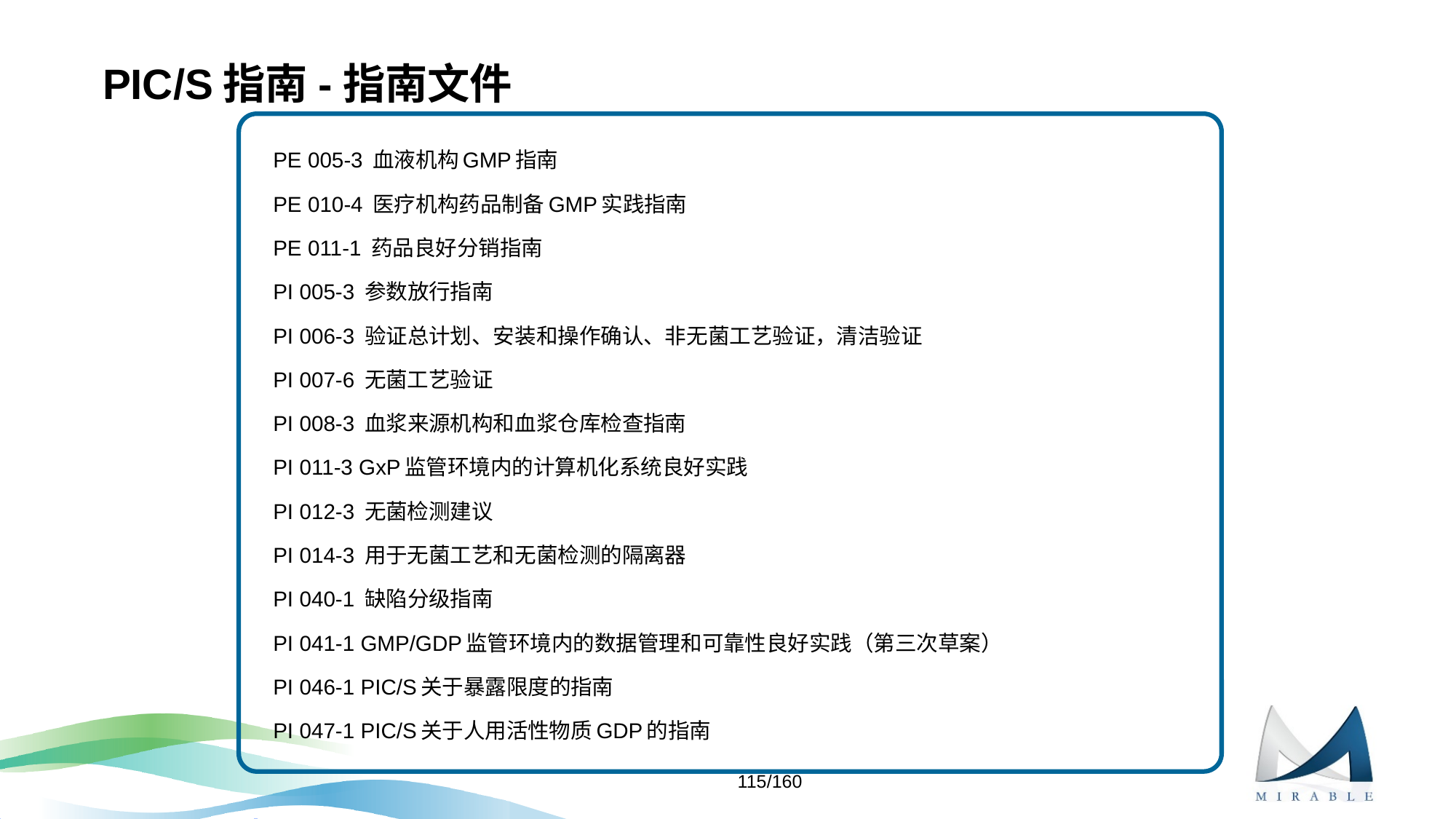

# PIC/S指南-指南文件

PE 005-3 血液机构GMP指南
PE 010-4 医疗机构药品制备GMP实践指南
PE 011-1 药品良好分销指南
PI 005-3 参数放行指南
PI 006-3 验证总计划、安装和操作确认、非无菌工艺验证，清洁验证
PI 007-6 无菌工艺验证
PI 008-3 血浆来源机构和血浆仓库检查指南
PI 011-3 GxP监管环境内的计算机化系统良好实践
PI 012-3 无菌检测建议
PI 014-3 用于无菌工艺和无菌检测的隔离器
PI 040-1 缺陷分级指南
PI 041-1 GMP/GDP监管环境内的数据管理和可靠性良好实践（第三次草案）
PI 046-1 PIC/S关于暴露限度的指南
PI 047-1 PIC/S关于人用活性物质GDP的指南

115/160